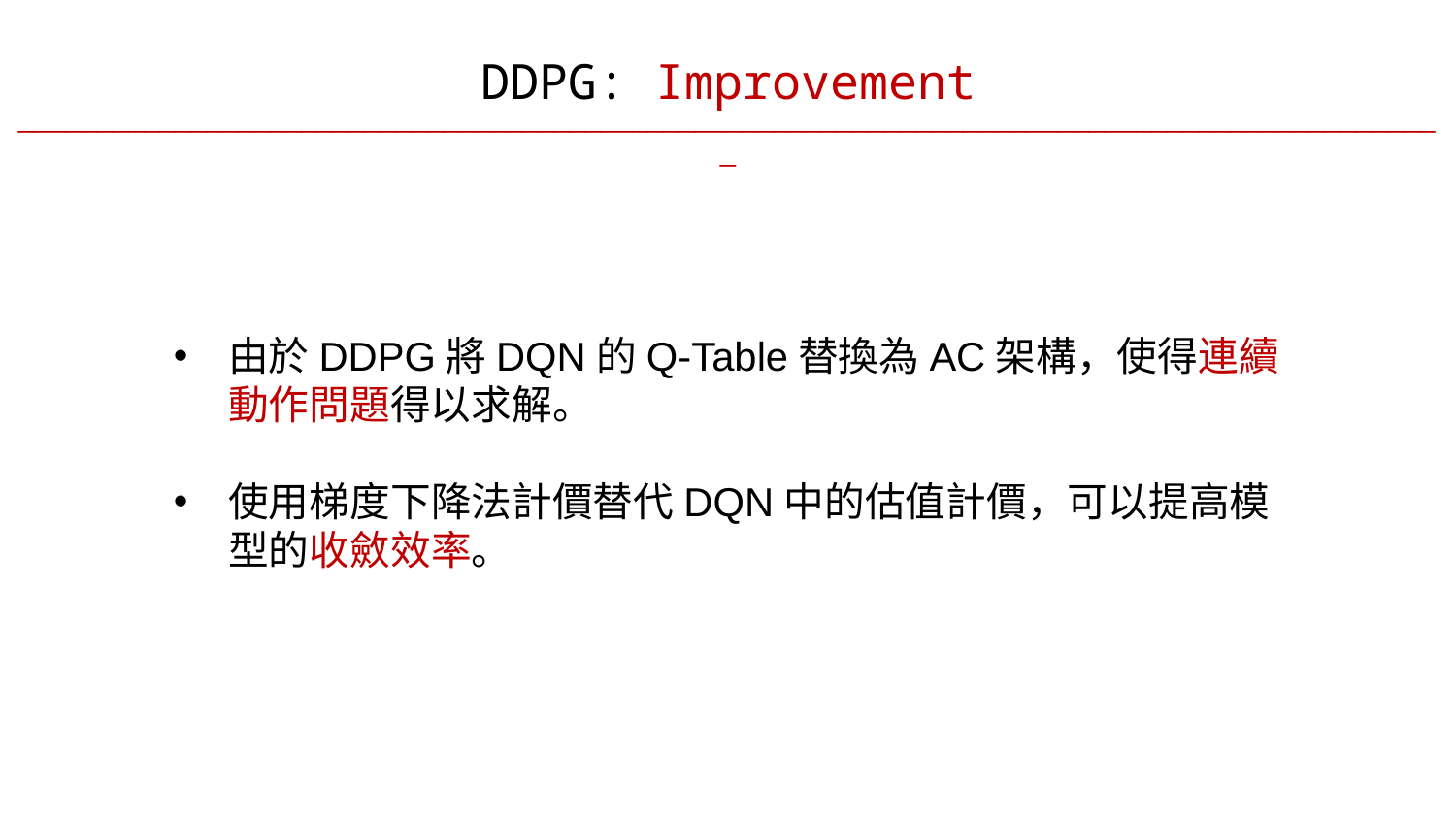

DDPG: Improvement
___________________________________________________________________________________________
由於DDPG將DQN的Q-Table替換為AC架構，使得連續動作問題得以求解。

使用梯度下降法計價替代DQN中的估值計價，可以提高模型的收斂效率。